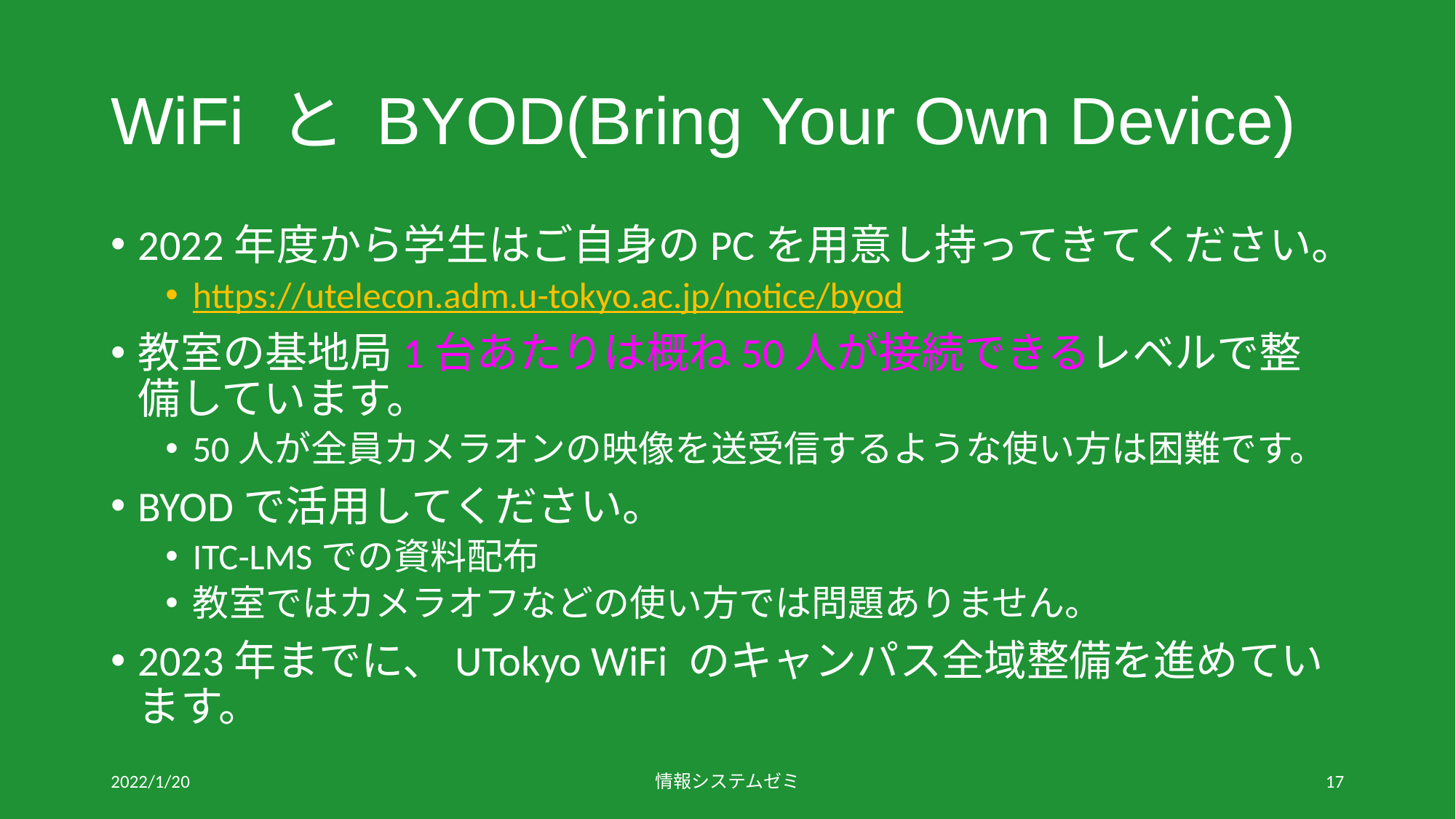

# WiFi と BYOD(Bring Your Own Device)
2022年度から学生はご自身のPCを用意し持ってきてください。
https://utelecon.adm.u-tokyo.ac.jp/notice/byod
教室の基地局1台あたりは概ね50人が接続できるレベルで整備しています。
50人が全員カメラオンの映像を送受信するような使い方は困難です。
BYODで活用してください。
ITC-LMSでの資料配布
教室ではカメラオフなどの使い方では問題ありません。
2023年までに、UTokyo WiFi のキャンパス全域整備を進めています。

2022/1/20
情報システムゼミ
17